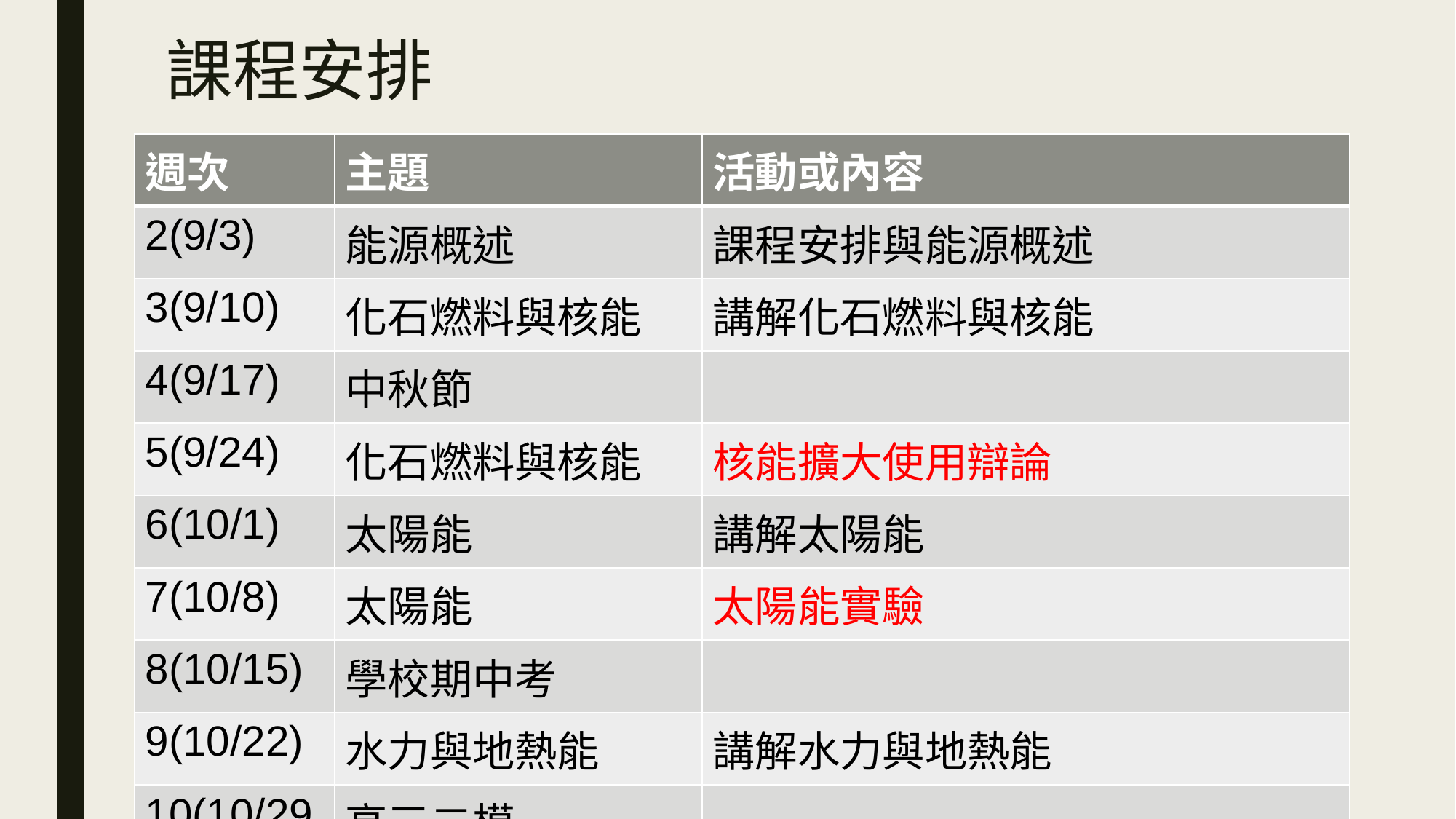

# 課程安排
| 週次 | 主題 | 活動或內容 |
| --- | --- | --- |
| 2(9/3) | 能源概述 | 課程安排與能源概述 |
| 3(9/10) | 化石燃料與核能 | 講解化石燃料與核能 |
| 4(9/17) | 中秋節 |  |
| 5(9/24) | 化石燃料與核能 | 核能擴大使用辯論 |
| 6(10/1) | 太陽能 | 講解太陽能 |
| 7(10/8) | 太陽能 | 太陽能實驗 |
| 8(10/15) | 學校期中考 |  |
| 9(10/22) | 水力與地熱能 | 講解水力與地熱能 |
| 10(10/29) | 高三二模 |  |